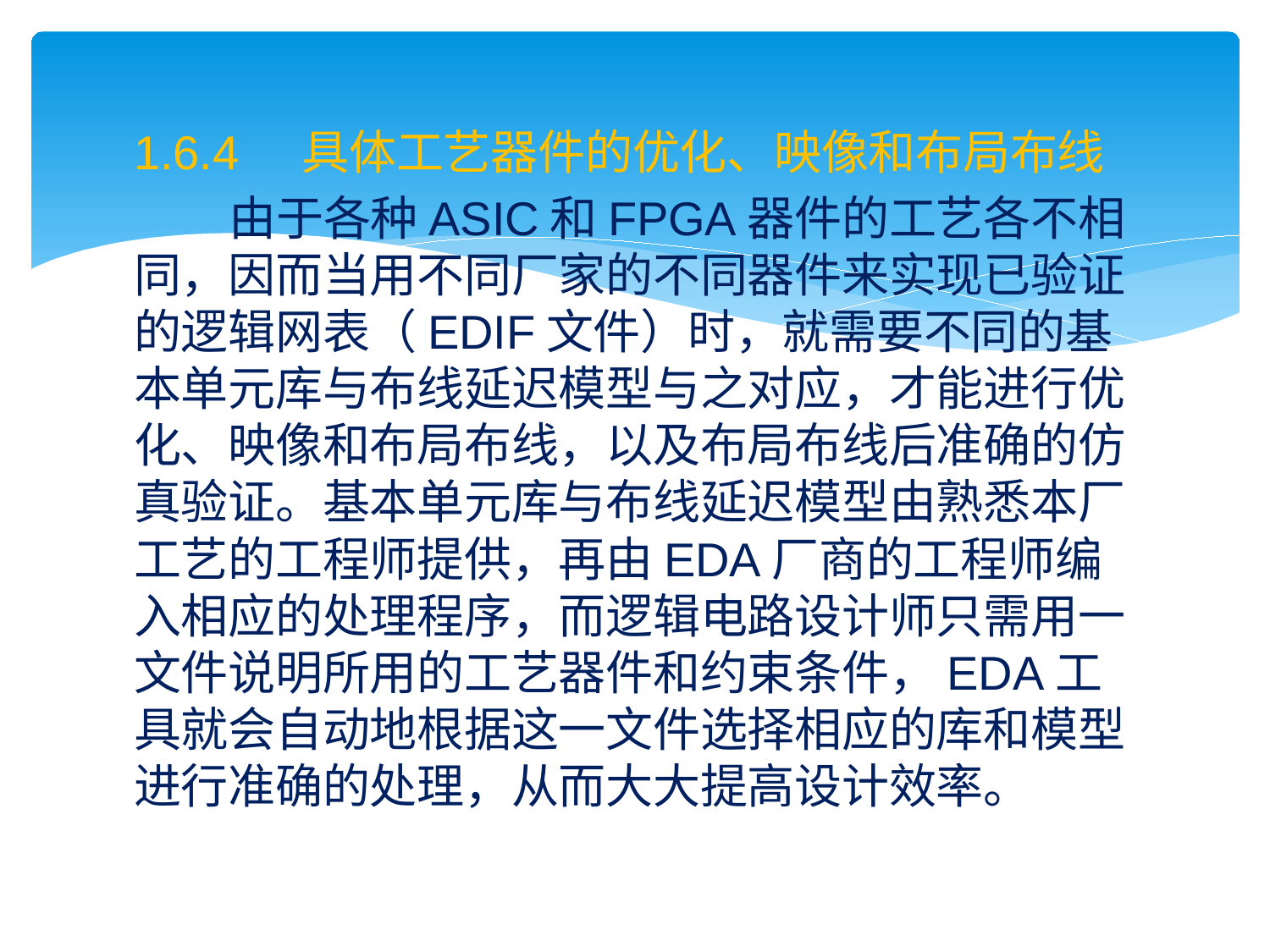

1.6.4    具体工艺器件的优化、映像和布局布线
        由于各种ASIC和FPGA器件的工艺各不相同，因而当用不同厂家的不同器件来实现已验证的逻辑网表（EDIF文件）时，就需要不同的基本单元库与布线延迟模型与之对应，才能进行优化、映像和布局布线，以及布局布线后准确的仿真验证。基本单元库与布线延迟模型由熟悉本厂工艺的工程师提供，再由EDA厂商的工程师编入相应的处理程序，而逻辑电路设计师只需用一文件说明所用的工艺器件和约束条件，EDA工具就会自动地根据这一文件选择相应的库和模型进行准确的处理，从而大大提高设计效率。